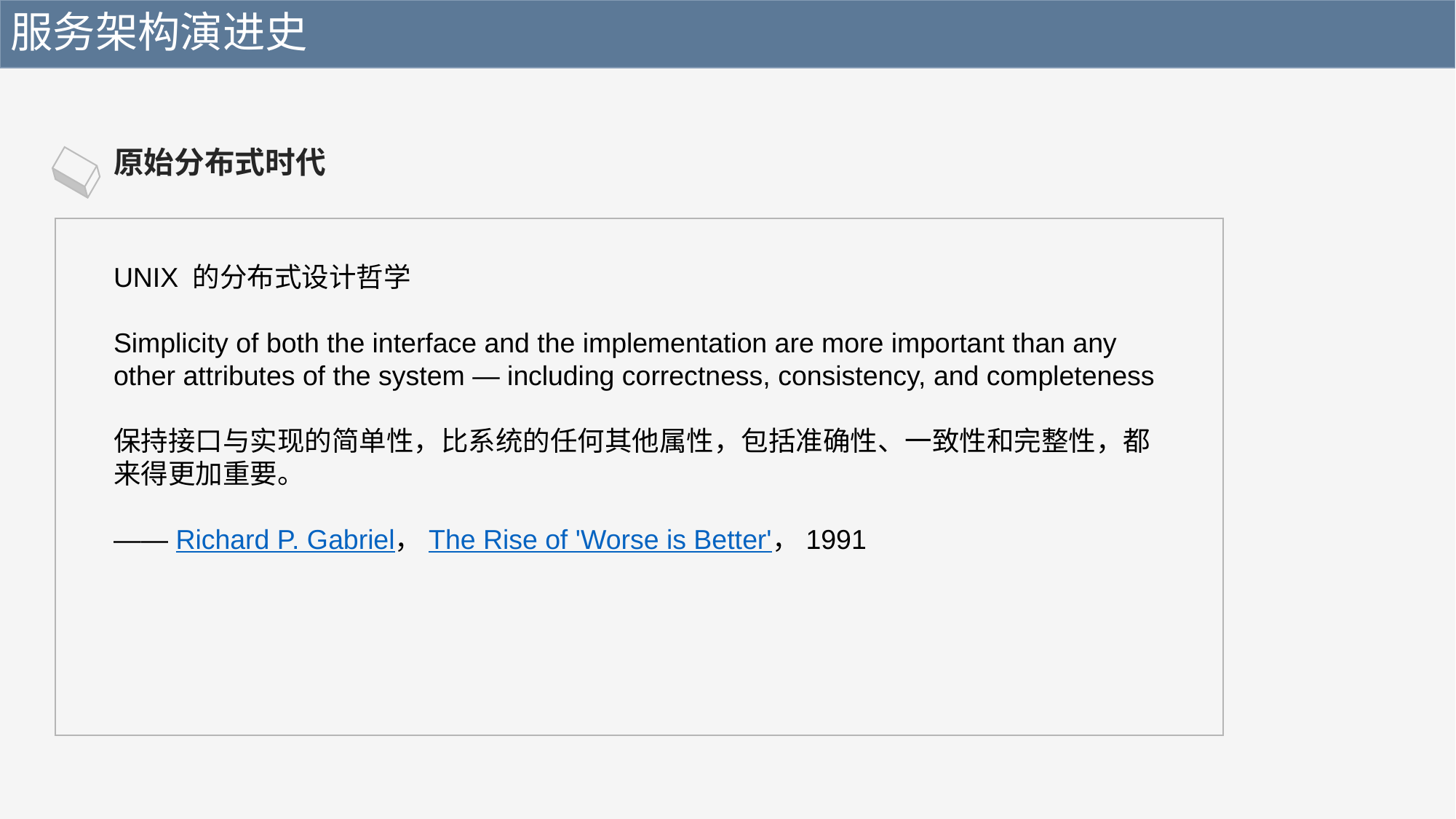

服务架构演进史
原始分布式时代

UNIX 的分布式设计哲学

Simplicity of both the interface and the implementation are more important than any other attributes of the system — including correctness, consistency, and completeness

保持接口与实现的简单性，比系统的任何其他属性，包括准确性、一致性和完整性，都来得更加重要。

—— Richard P. Gabriel，The Rise of 'Worse is Better'，1991